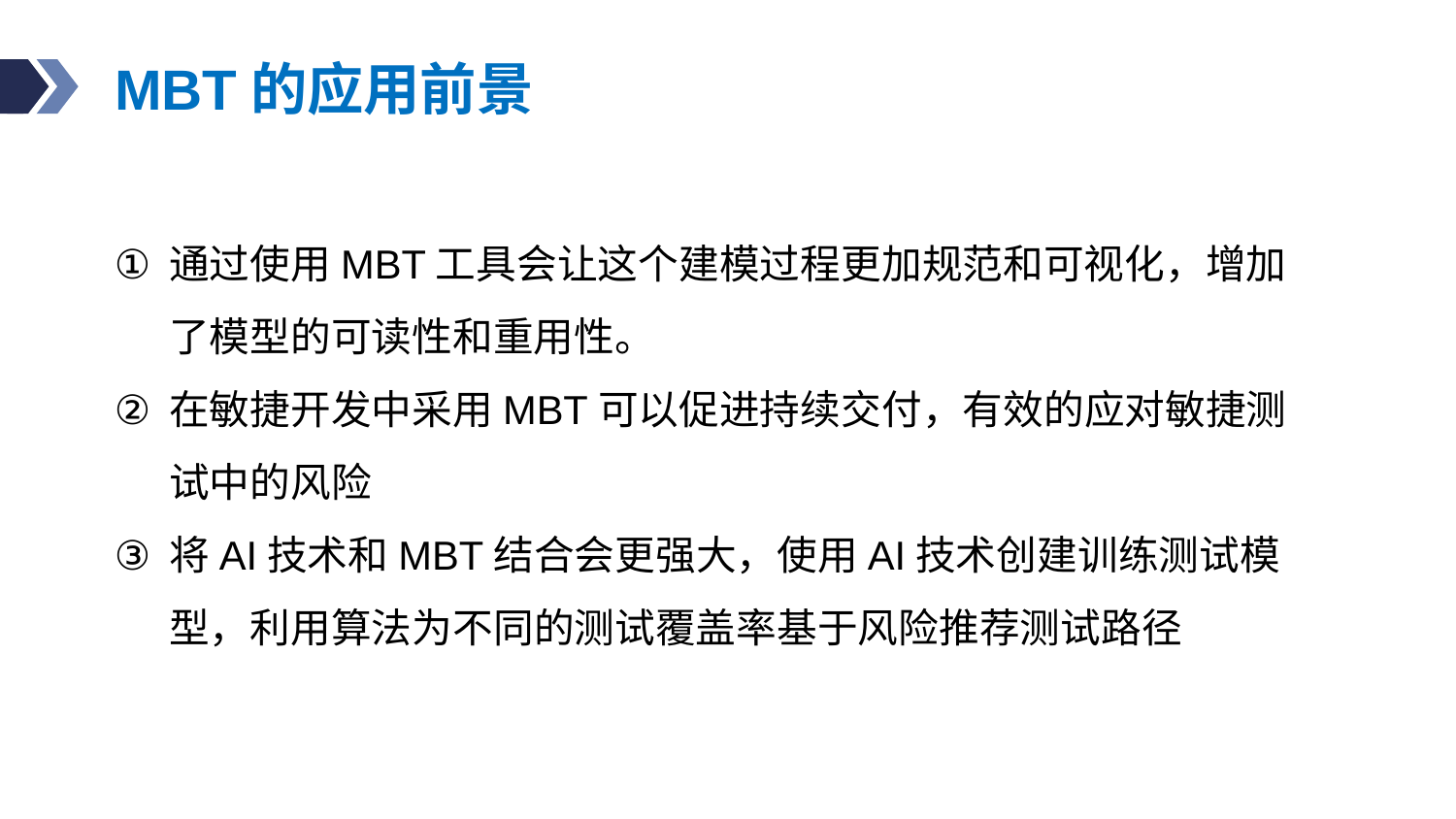

# MBT的应用前景
通过使用MBT工具会让这个建模过程更加规范和可视化，增加了模型的可读性和重用性。
在敏捷开发中采用MBT可以促进持续交付，有效的应对敏捷测试中的风险
将AI技术和MBT结合会更强大，使用AI技术创建训练测试模型，利用算法为不同的测试覆盖率基于风险推荐测试路径